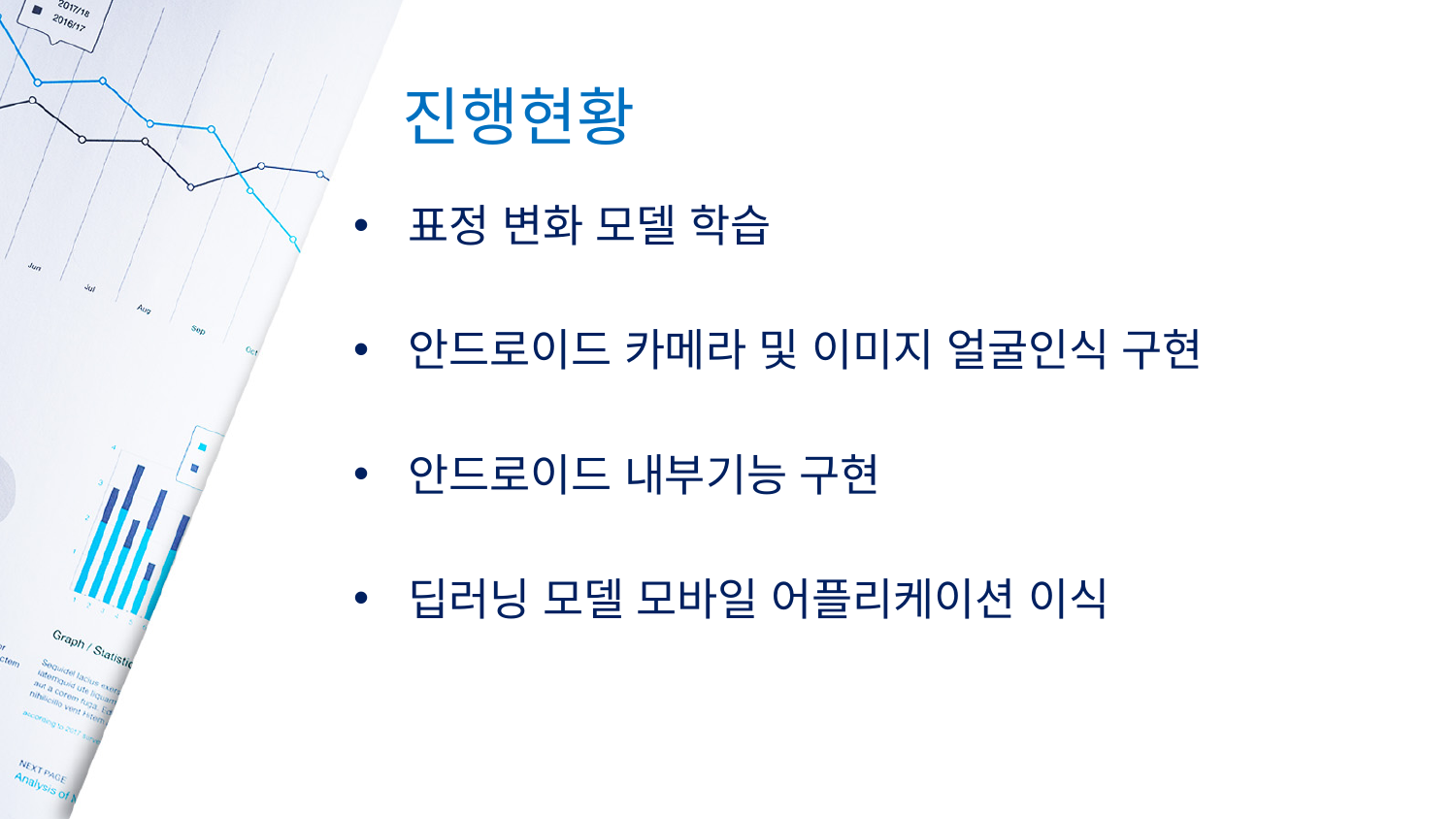

# 진행현황
표정 변화 모델 학습

안드로이드 카메라 및 이미지 얼굴인식 구현

안드로이드 내부기능 구현

딥러닝 모델 모바일 어플리케이션 이식